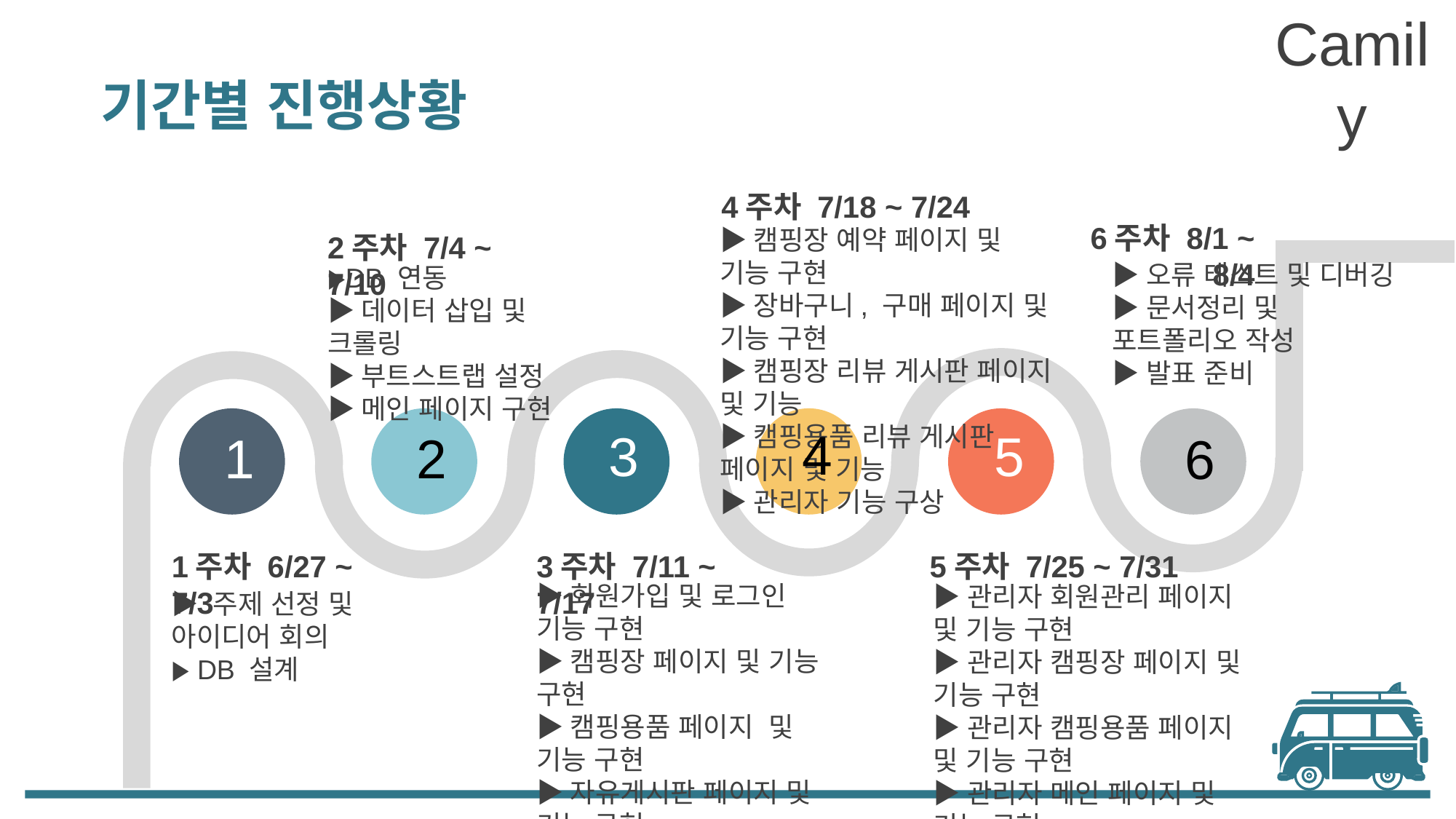

Camily
기간별 진행상황
4주차 7/18 ~ 7/24
▶캠핑장 예약 페이지 및 기능 구현
▶장바구니, 구매 페이지 및 기능 구현
▶캠핑장 리뷰 게시판 페이지 및 기능
▶캠핑용품 리뷰 게시판 페이지 및 기능
▶관리자 기능 구상

6주차 8/1 ~ 8/4
▶오류 테스트 및 디버깅
▶문서정리 및 포트폴리오 작성
▶발표 준비
2주차 7/4 ~ 7/10
▶DB 연동
▶데이터 삽입 및 크롤링
▶부트스트랩 설정
▶메인 페이지 구현

4
5
3
1
2
6
3주차 7/11 ~ 7/17
▶회원가입 및 로그인 기능 구현
▶캠핑장 페이지 및 기능 구현
▶캠핑용품 페이지  및 기능 구현
▶자유게시판 페이지 및 기능 구현

1주차 6/27 ~ 7/3
▶ 주제 선정 및 아이디어 회의
▶ DB 설계
5주차 7/25 ~ 7/31
▶관리자 회원관리 페이지 및 기능 구현
▶관리자 캠핑장 페이지 및 기능 구현
▶관리자 캠핑용품 페이지 및 기능 구현
▶관리자 메인 페이지 및 기능 구현
▶관리자 페이지 및 기능 구현